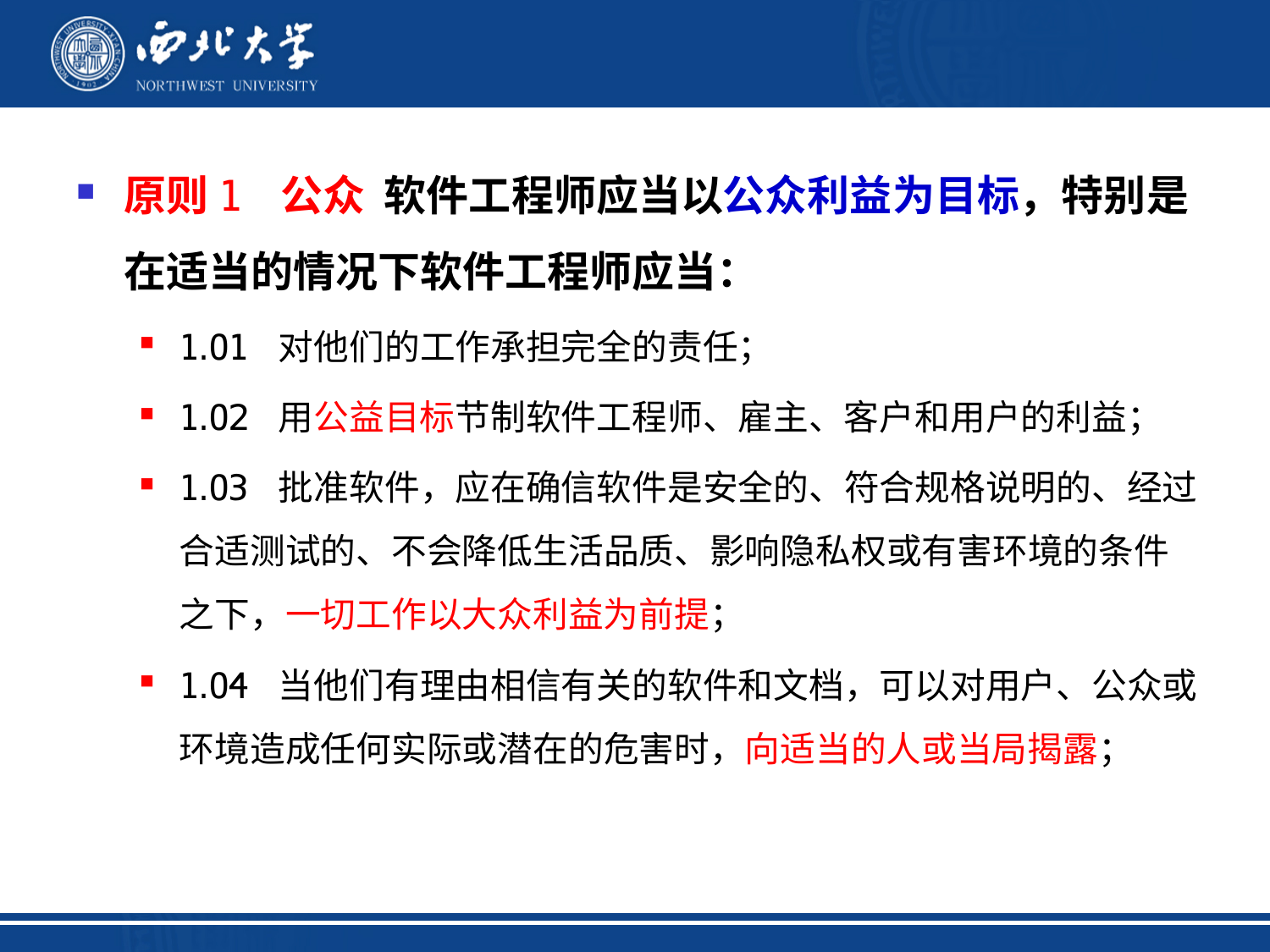

原则1  公众  软件工程师应当以公众利益为目标，特别是在适当的情况下软件工程师应当：
1.01  对他们的工作承担完全的责任；
1.02  用公益目标节制软件工程师、雇主、客户和用户的利益；
1.03  批准软件，应在确信软件是安全的、符合规格说明的、经过合适测试的、不会降低生活品质、影响隐私权或有害环境的条件之下，一切工作以大众利益为前提；
1.04  当他们有理由相信有关的软件和文档，可以对用户、公众或环境造成任何实际或潜在的危害时，向适当的人或当局揭露；